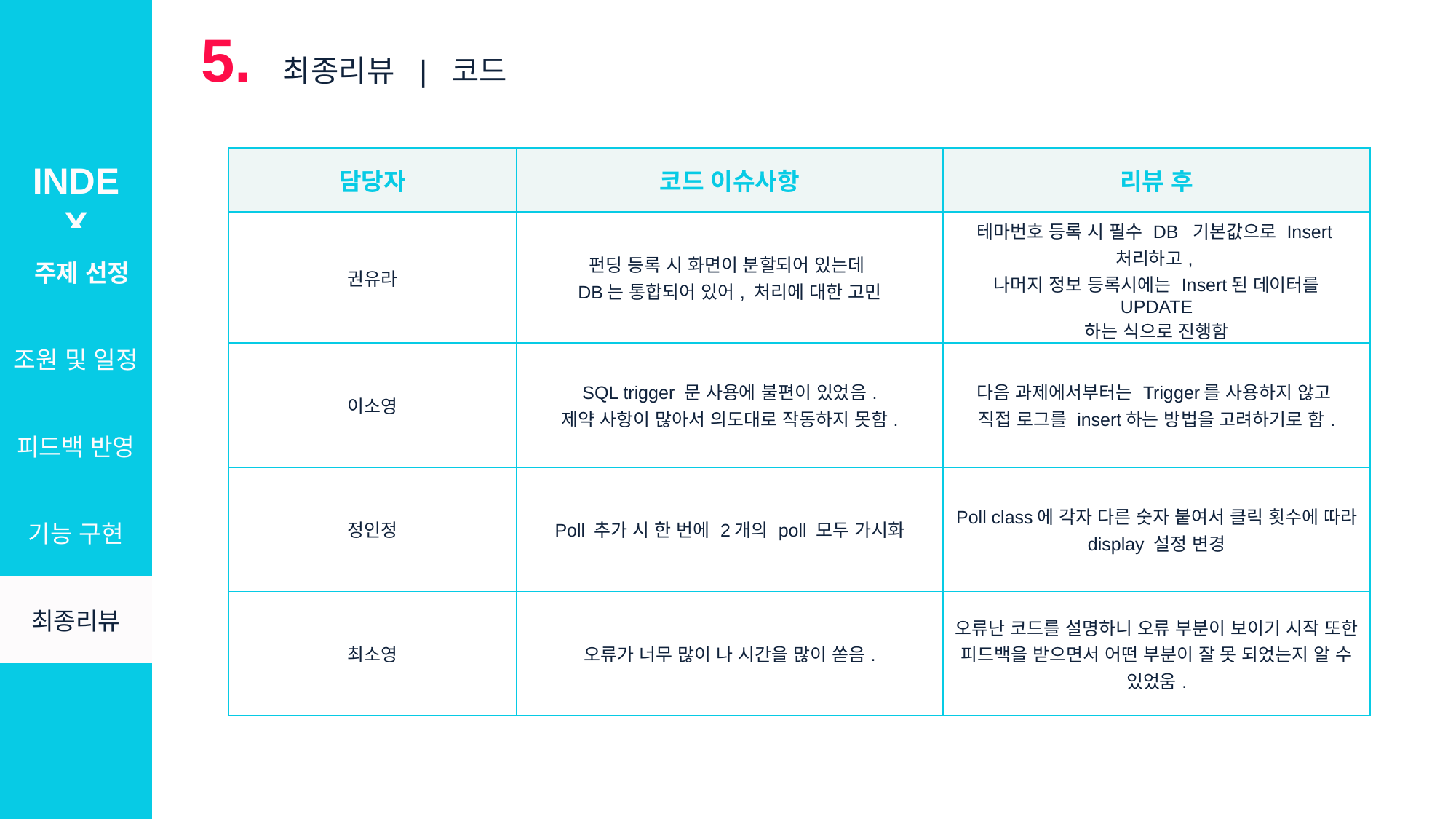

5. 최종리뷰  |  코드
| 담당자 | 코드 이슈사항 | 리뷰 후 |
| --- | --- | --- |
| 권유라 | 펀딩 등록 시 화면이 분할되어 있는데 DB는 통합되어 있어, 처리에 대한 고민 | 테마번호 등록 시 필수 DB 기본값으로 Insert처리하고, 나머지 정보 등록시에는 Insert된 데이터를 UPDATE 하는 식으로 진행함 |
| 이소영 | SQL trigger 문 사용에 불편이 있었음. 제약 사항이 많아서 의도대로 작동하지 못함. | 다음 과제에서부터는 Trigger를 사용하지 않고 직접 로그를 insert하는 방법을 고려하기로 함. |
| 정인정 | Poll 추가 시 한 번에 2개의 poll 모두 가시화 | Poll class에 각자 다른 숫자 붙여서 클릭 횟수에 따라 display 설정 변경 |
| 최소영 | 오류가 너무 많이 나 시간을 많이 쏟음. | 오류난 코드를 설명하니 오류 부분이 보이기 시작 또한 피드백을 받으면서 어떤 부분이 잘 못 되었는지 알 수 있었움. |
INDEX
| 주제 선정 |
| --- |
| 조원 및 일정 |
| 피드백 반영 |
| 기능 구현 |
| 최종리뷰 |